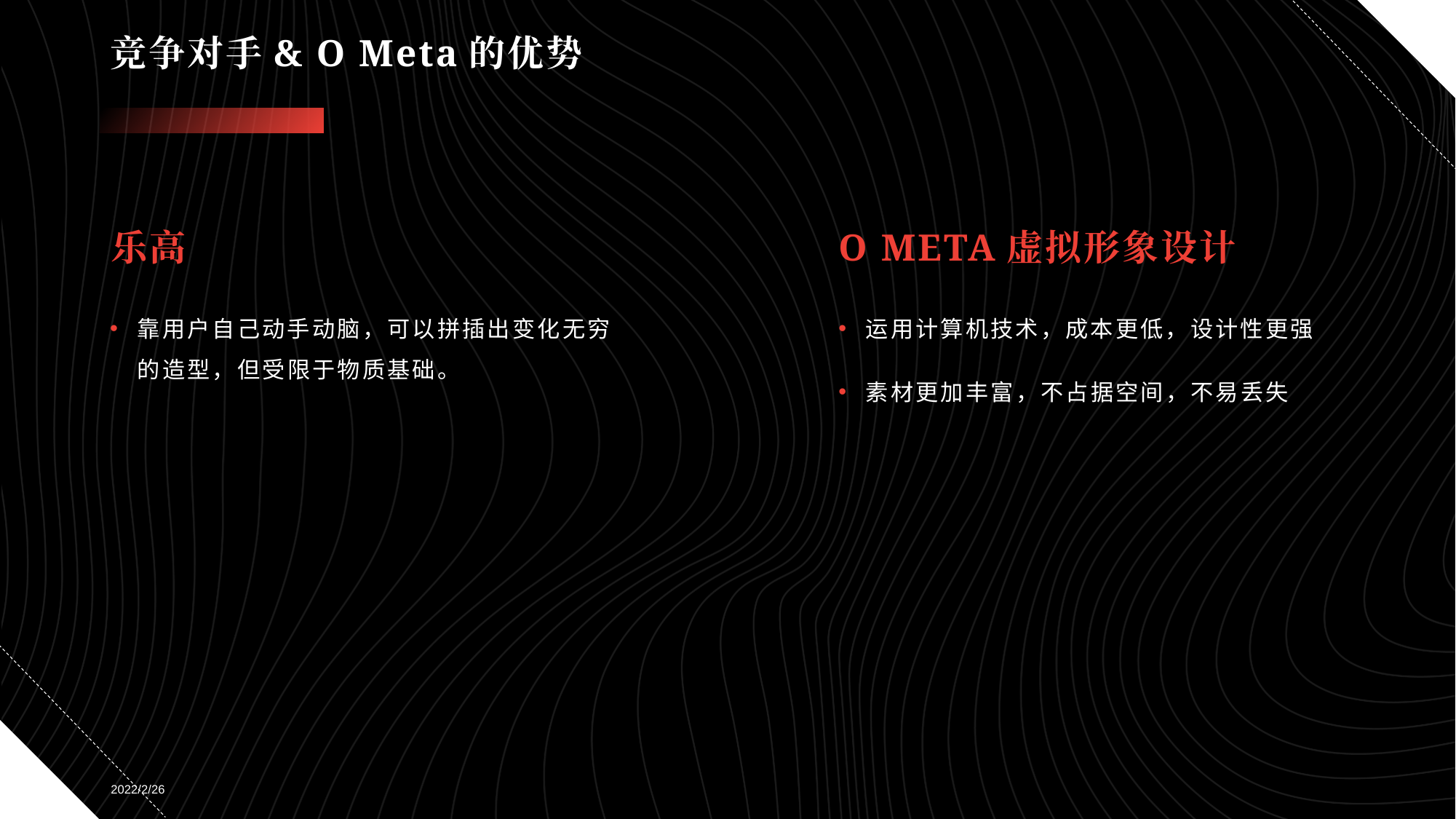

# 竞争对手& O Meta的优势
乐高
O Meta虚拟形象设计
靠用户自己动手动脑，可以拼插出变化无穷的造型，但受限于物质基础。
运用计算机技术，成本更低，设计性更强
素材更加丰富，不占据空间，不易丢失
2022/2/26